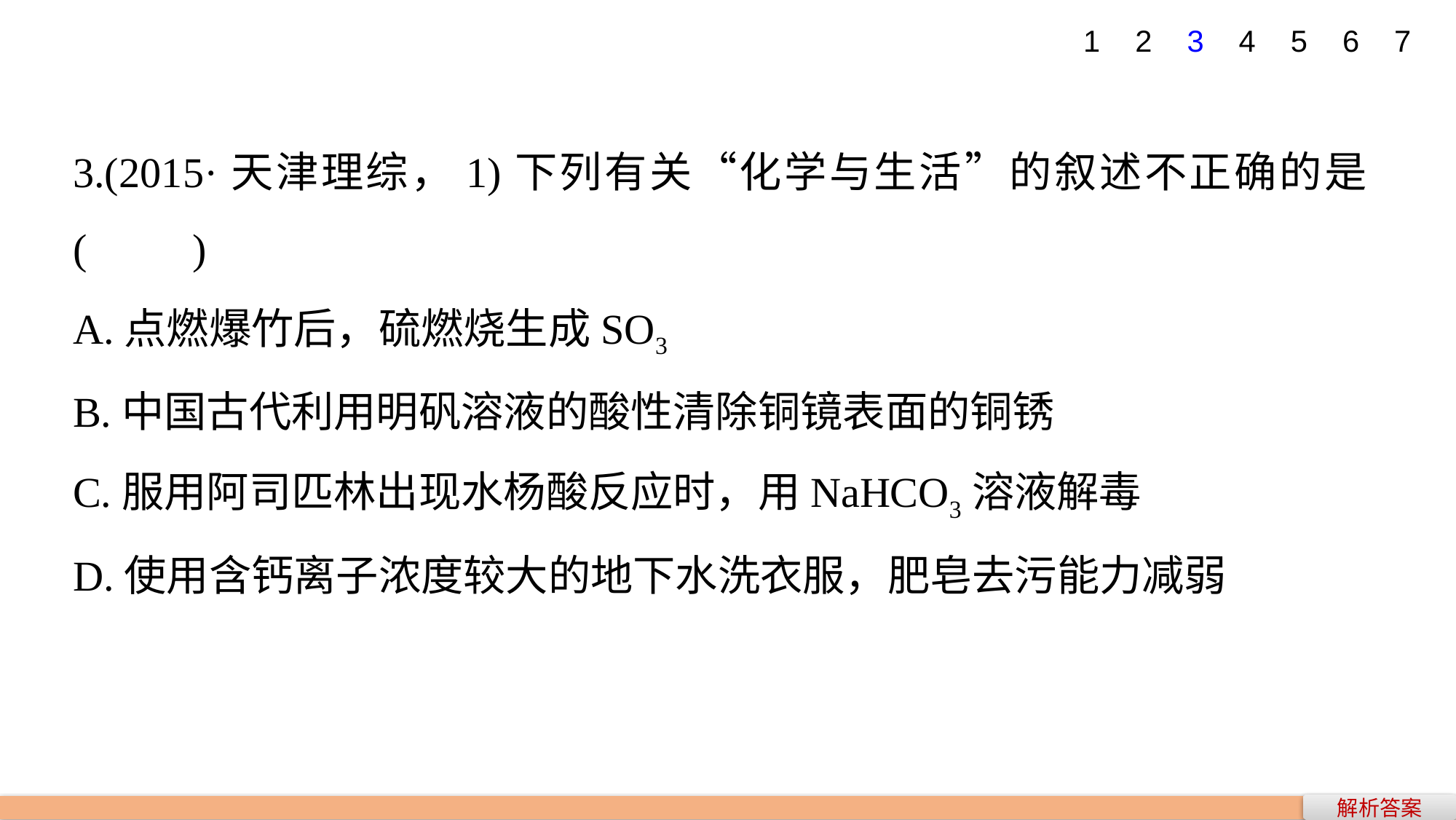

1
2
3
4
5
6
7
3.(2015·天津理综，1)下列有关“化学与生活”的叙述不正确的是(　　)
A.点燃爆竹后，硫燃烧生成SO3
B.中国古代利用明矾溶液的酸性清除铜镜表面的铜锈
C.服用阿司匹林出现水杨酸反应时，用NaHCO3溶液解毒
D.使用含钙离子浓度较大的地下水洗衣服，肥皂去污能力减弱
解析答案